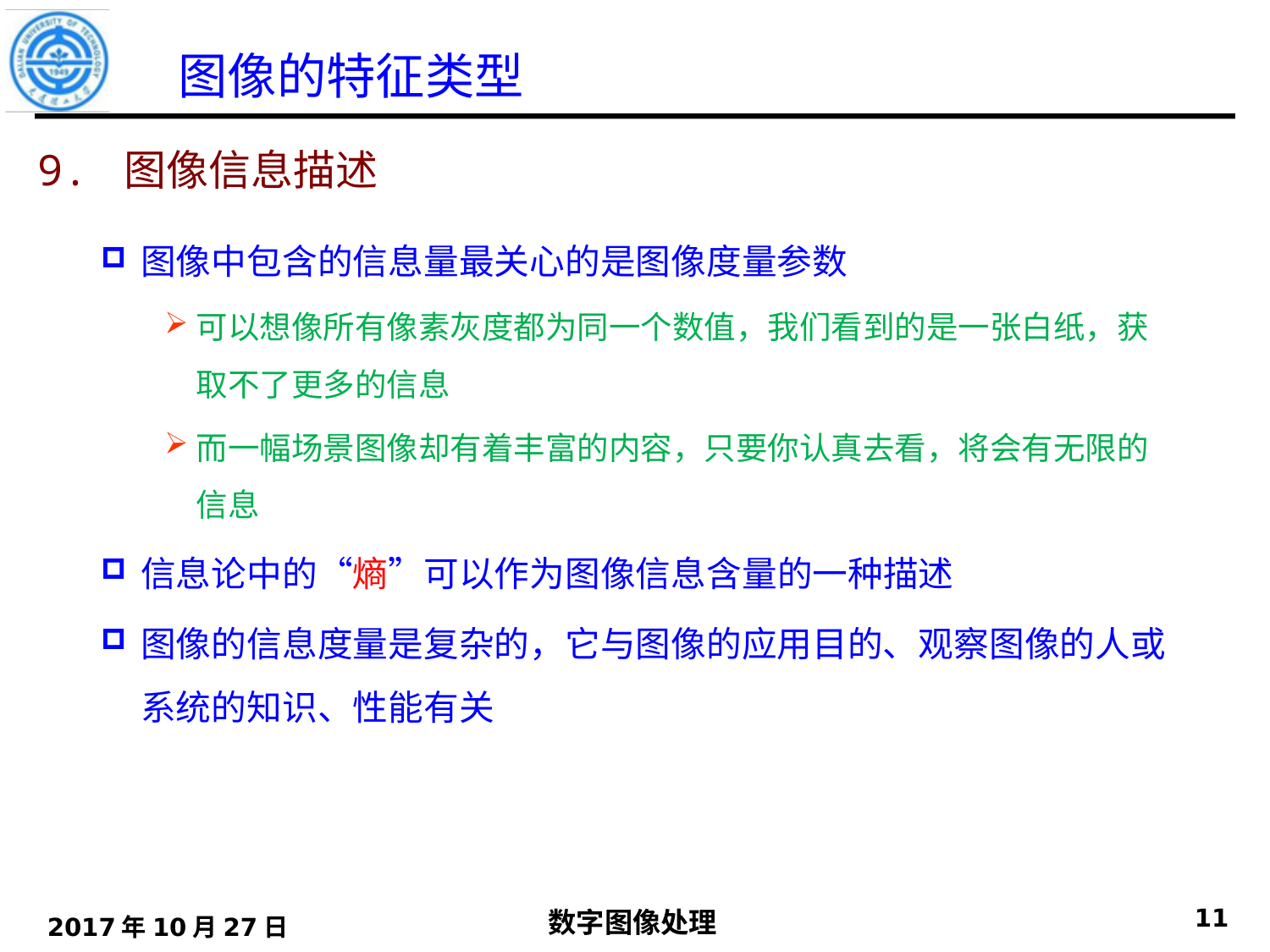

# 图像的特征类型
9. 图像信息描述
图像中包含的信息量最关心的是图像度量参数
可以想像所有像素灰度都为同一个数值，我们看到的是一张白纸，获取不了更多的信息
而一幅场景图像却有着丰富的内容，只要你认真去看，将会有无限的信息
信息论中的“熵”可以作为图像信息含量的一种描述
图像的信息度量是复杂的，它与图像的应用目的、观察图像的人或系统的知识、性能有关